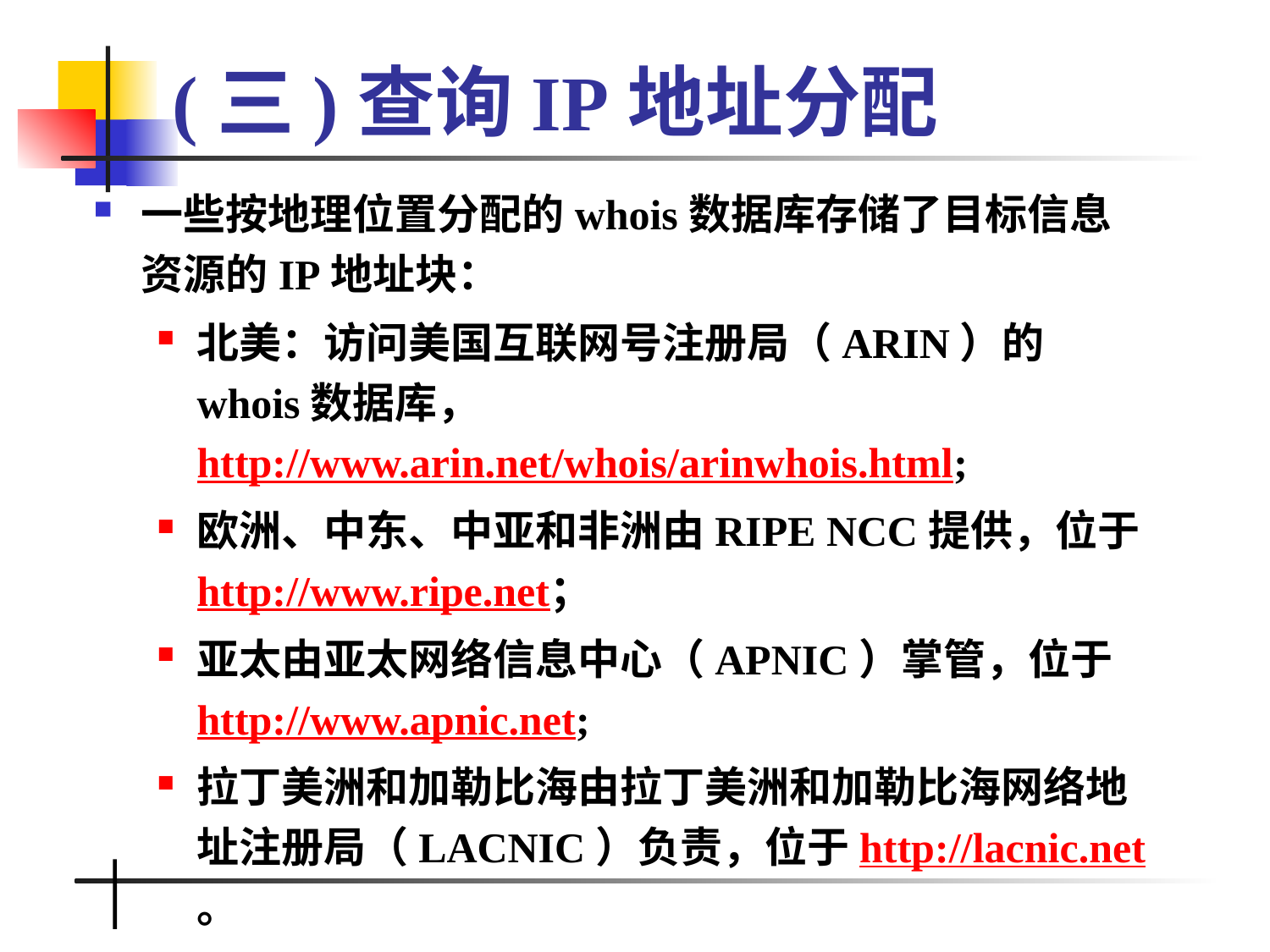

# (三)查询IP地址分配
一些按地理位置分配的whois数据库存储了目标信息资源的IP地址块：
北美：访问美国互联网号注册局（ARIN）的whois数据库，http://www.arin.net/whois/arinwhois.html;
欧洲、中东、中亚和非洲由RIPE NCC提供，位于http://www.ripe.net；
亚太由亚太网络信息中心（APNIC）掌管，位于http://www.apnic.net;
拉丁美洲和加勒比海由拉丁美洲和加勒比海网络地址注册局（LACNIC）负责，位于http://lacnic.net。